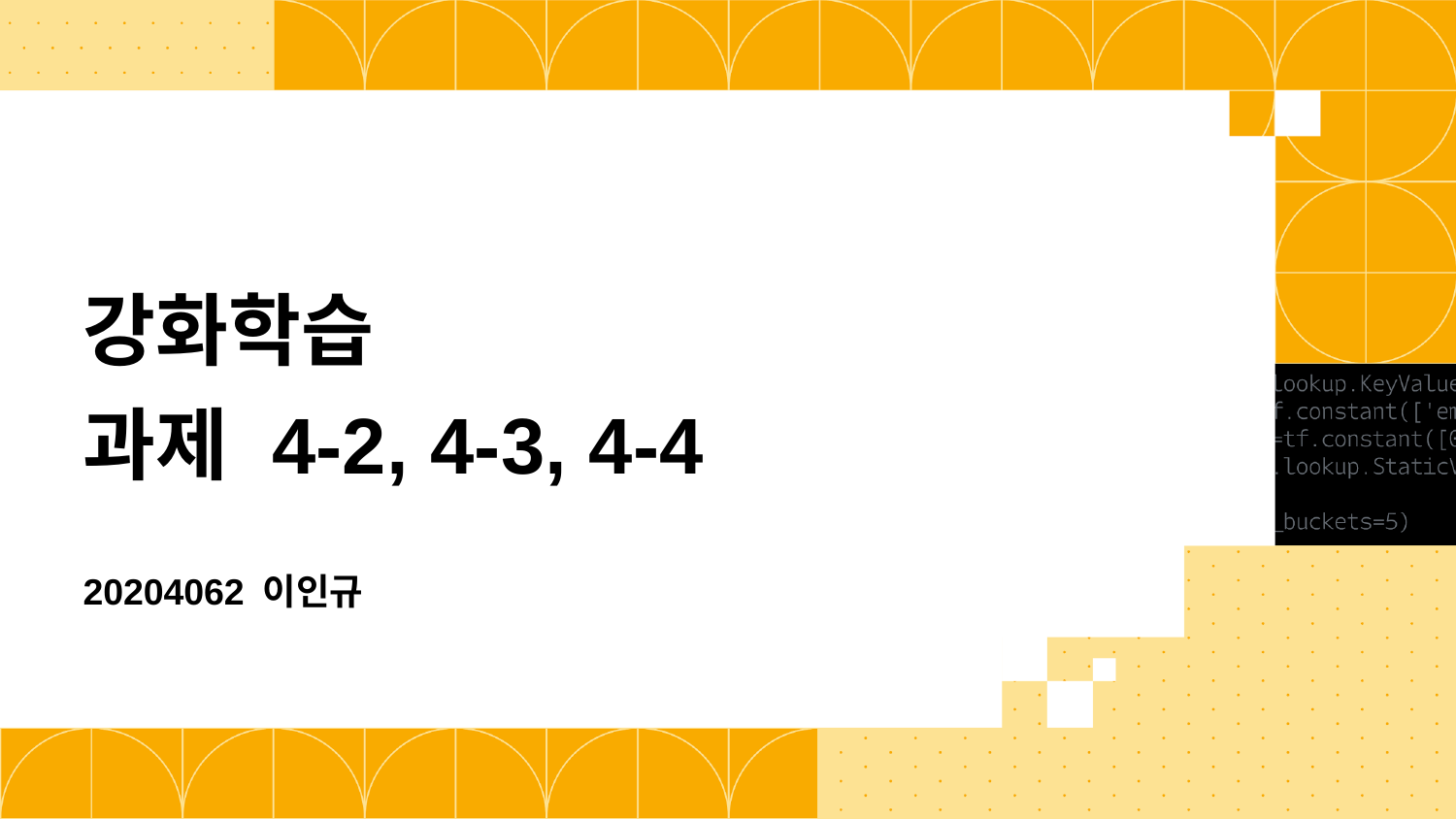

# 강화학습 과제 4-2, 4-3, 4-4
20204062 이인규